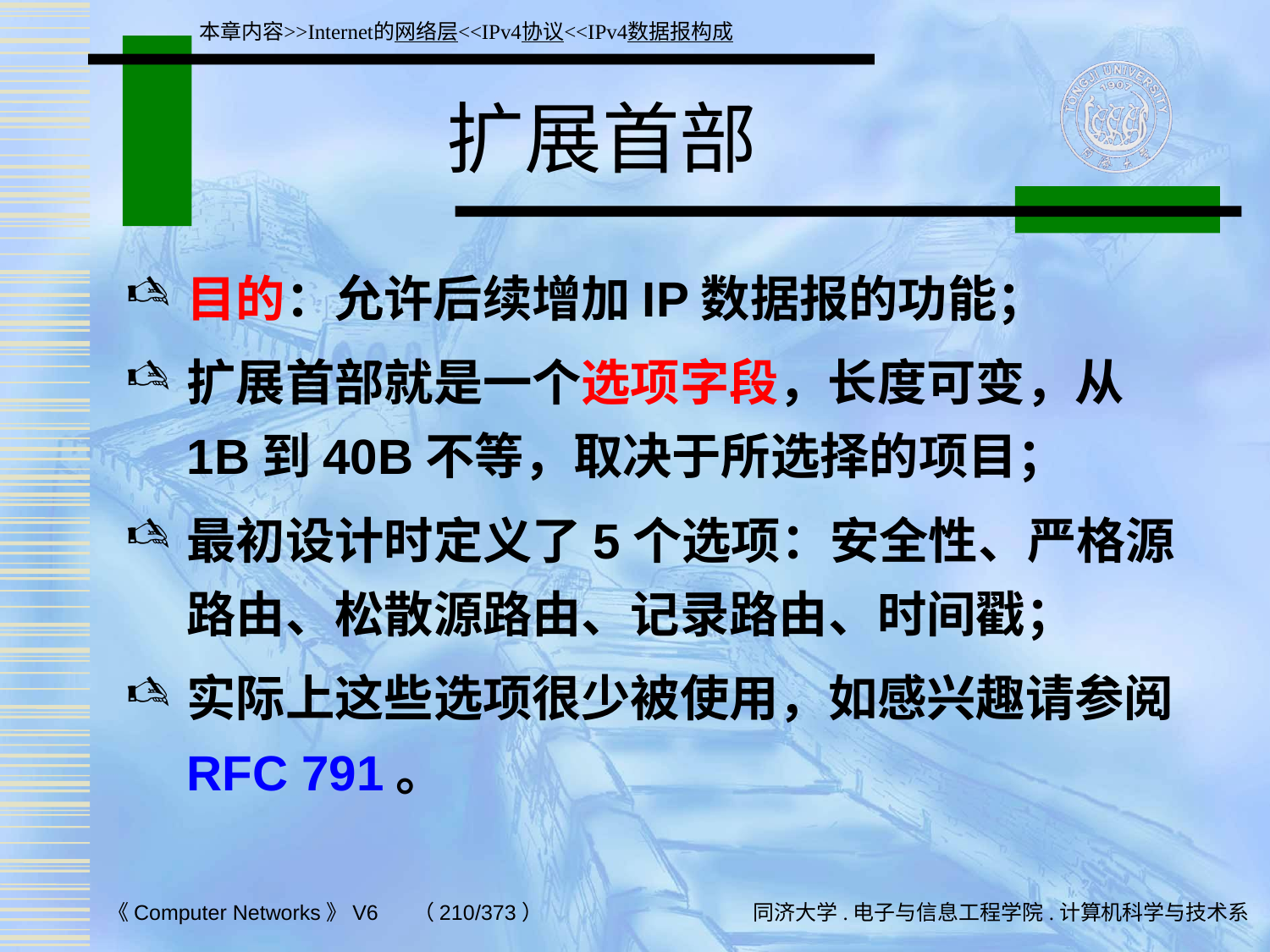

本章内容>>Internet的网络层<<IPv4协议<<IPv4数据报构成
# 扩展首部
目的：允许后续增加IP数据报的功能；
扩展首部就是一个选项字段，长度可变，从 1B到40B不等，取决于所选择的项目；
最初设计时定义了5个选项：安全性、严格源路由、松散源路由、记录路由、时间戳；
实际上这些选项很少被使用，如感兴趣请参阅RFC 791。